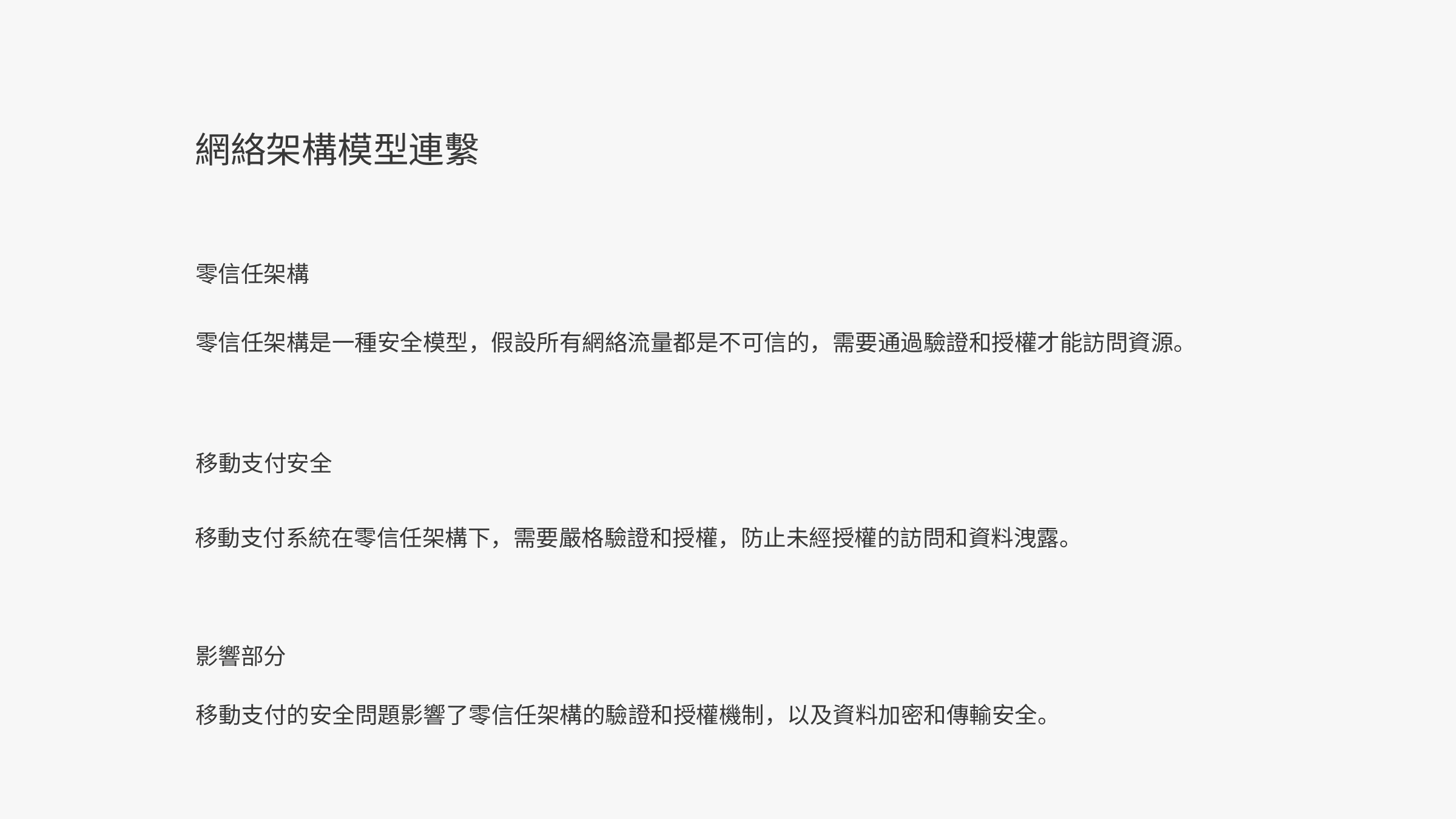

網絡架構模型連繫
零信任架構
零信任架構是一種安全模型，假設所有網絡流量都是不可信的，需要通過驗證和授權才能訪問資源。
移動支付安全
移動支付系統在零信任架構下，需要嚴格驗證和授權，防止未經授權的訪問和資料洩露。
影響部分
移動支付的安全問題影響了零信任架構的驗證和授權機制，以及資料加密和傳輸安全。